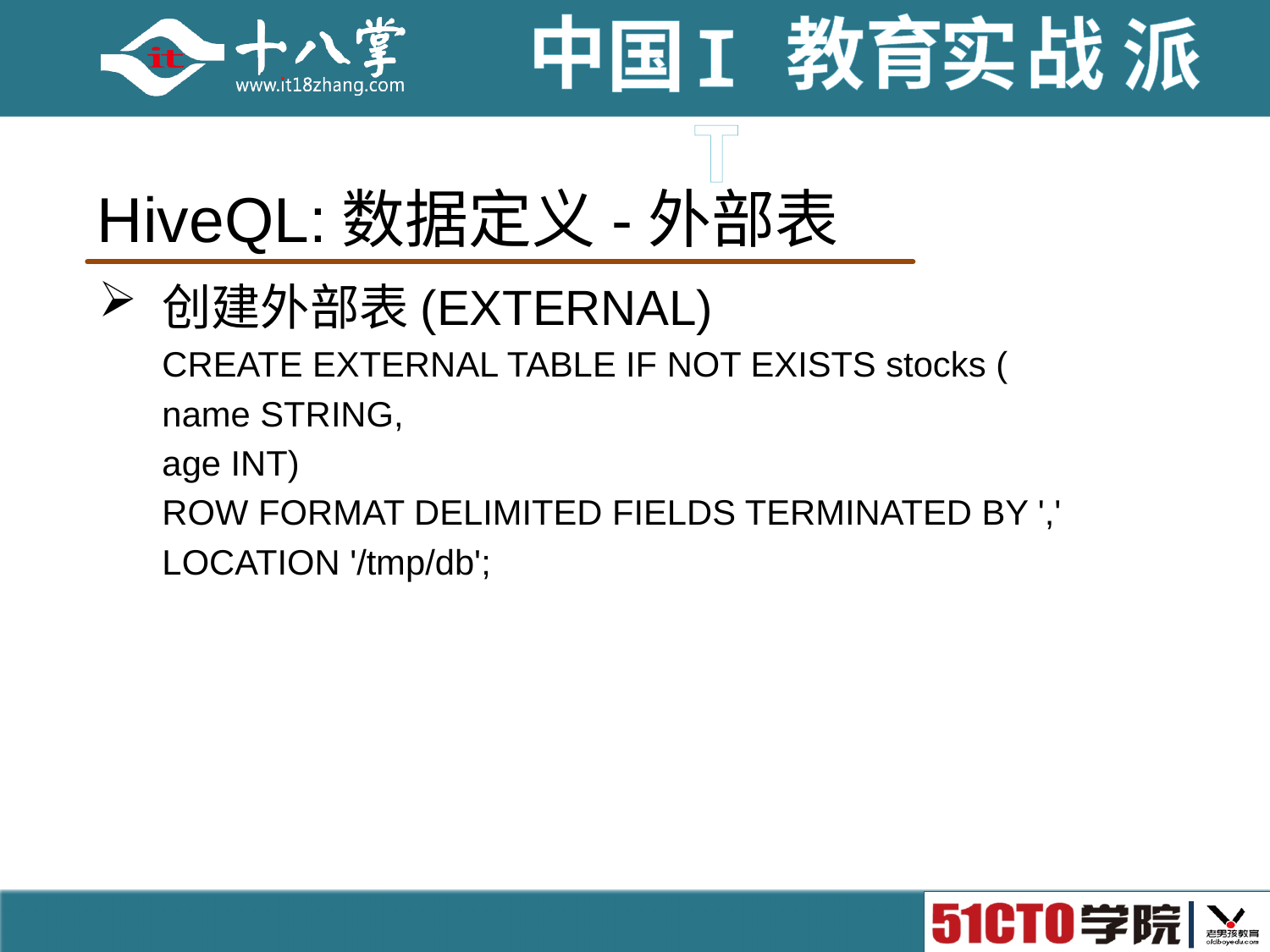

# HiveQL:数据定义-外部表
创建外部表(EXTERNAL)
CREATE EXTERNAL TABLE IF NOT EXISTS stocks (
name STRING,
age INT)
ROW FORMAT DELIMITED FIELDS TERMINATED BY ','
LOCATION '/tmp/db';